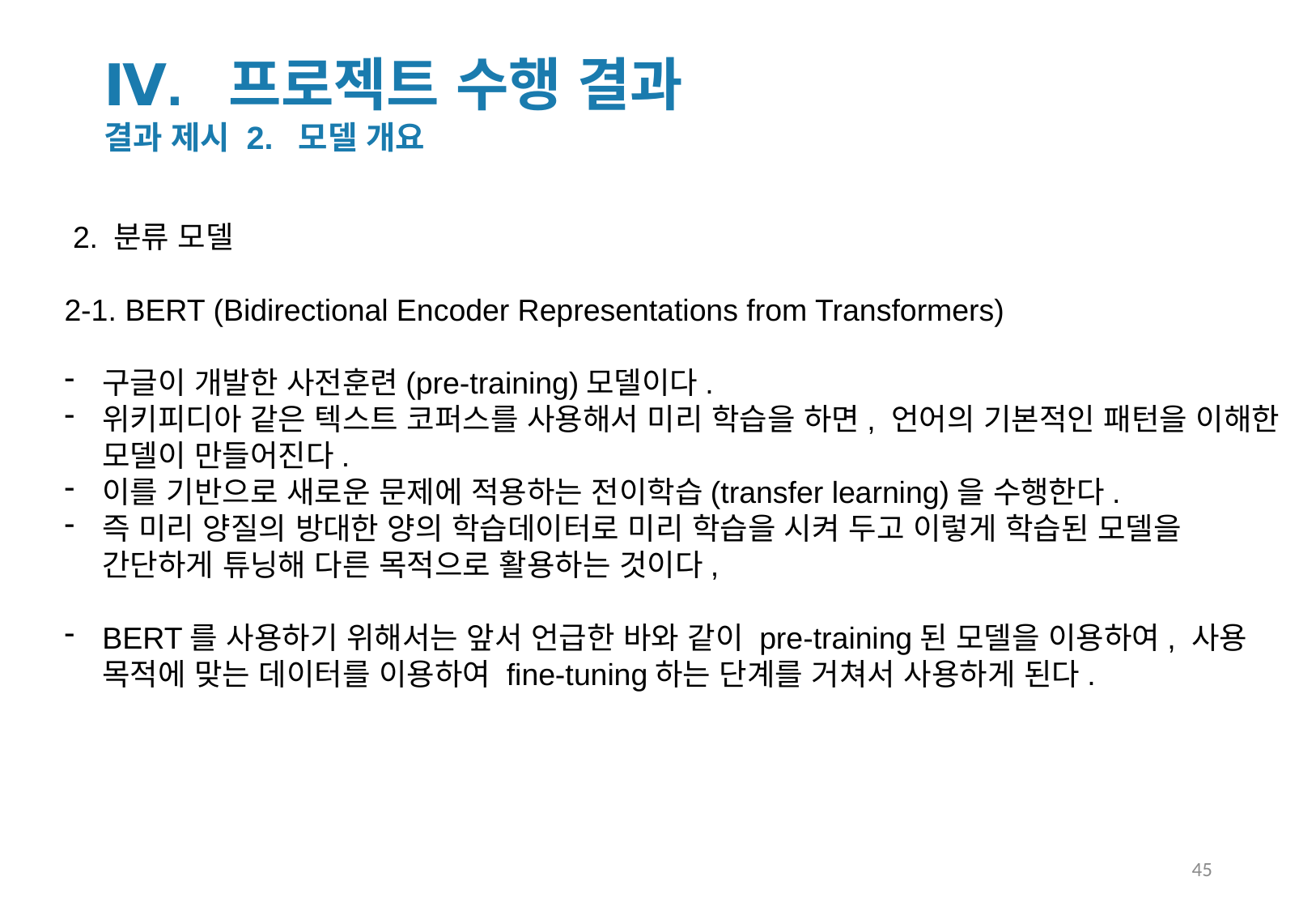

Ⅳ.  프로젝트 수행 결과
결과 제시 2.  모델 개요
 2. 분류 모델

2-1. BERT (Bidirectional Encoder Representations from Transformers)

구글이 개발한 사전훈련(pre-training)모델이다.
위키피디아 같은 텍스트 코퍼스를 사용해서 미리 학습을 하면, 언어의 기본적인 패턴을 이해한 모델이 만들어진다.
이를 기반으로 새로운 문제에 적용하는 전이학습(transfer learning)을 수행한다.
즉 미리 양질의 방대한 양의 학습데이터로 미리 학습을 시켜 두고 이렇게 학습된 모델을 간단하게 튜닝해 다른 목적으로 활용하는 것이다,

BERT를 사용하기 위해서는 앞서 언급한 바와 같이 pre-training된 모델을 이용하여, 사용 목적에 맞는 데이터를 이용하여 fine-tuning하는 단계를 거쳐서 사용하게 된다.
45